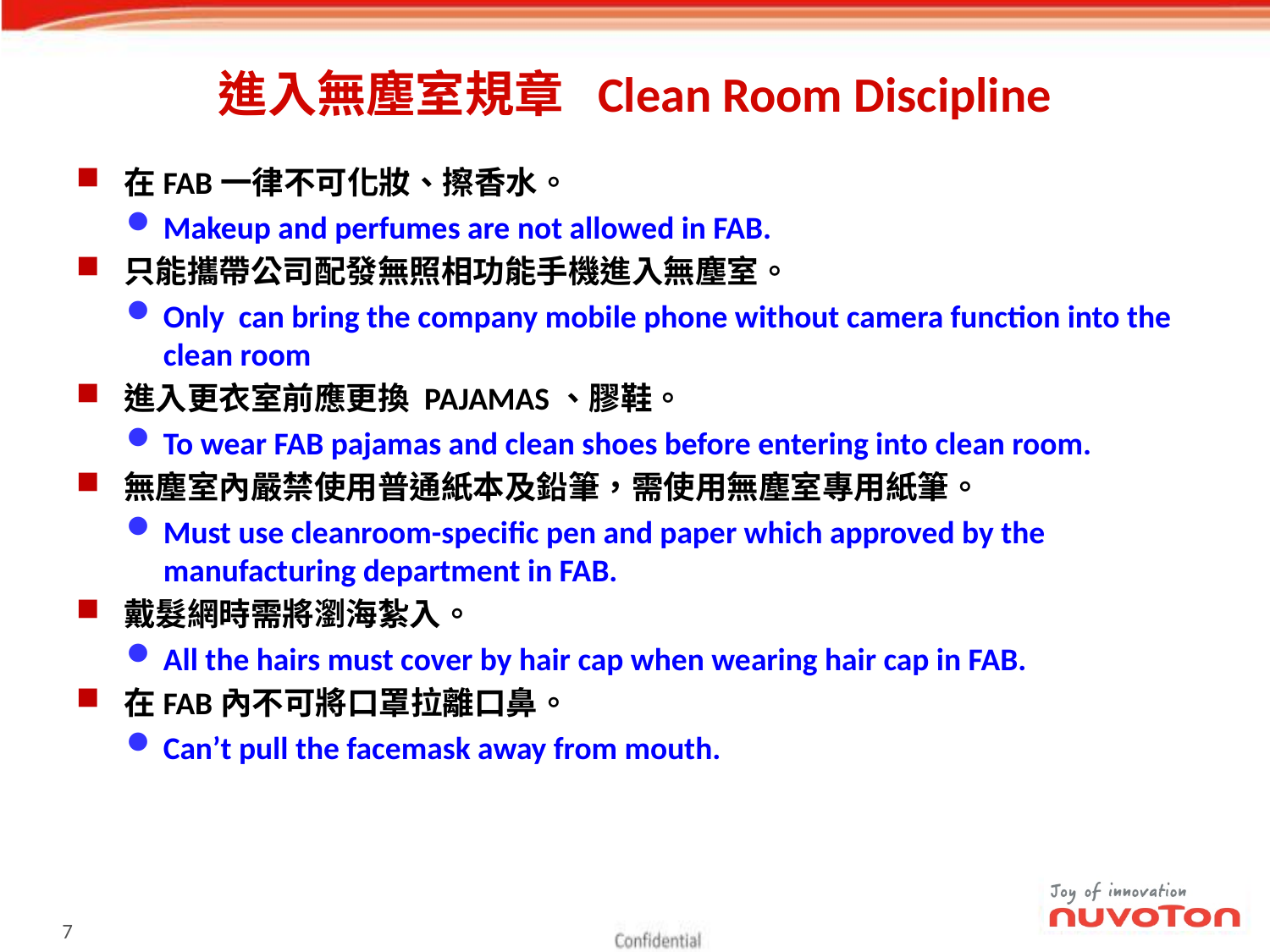

# 進入無塵室規章  Clean Room Discipline
在FAB一律不可化妝、擦香水。
Makeup and perfumes are not allowed in FAB.
只能攜帶公司配發無照相功能手機進入無塵室。
Only  can bring the company mobile phone without camera function into the clean room
進入更衣室前應更換 PAJAMAS、膠鞋。
To wear FAB pajamas and clean shoes before entering into clean room.
無塵室內嚴禁使用普通紙本及鉛筆，需使用無塵室專用紙筆。
Must use cleanroom-specific pen and paper which approved by the manufacturing department in FAB.
戴髮網時需將瀏海紮入。
All the hairs must cover by hair cap when wearing hair cap in FAB.
在FAB內不可將口罩拉離口鼻。
Can’t pull the facemask away from mouth.

7